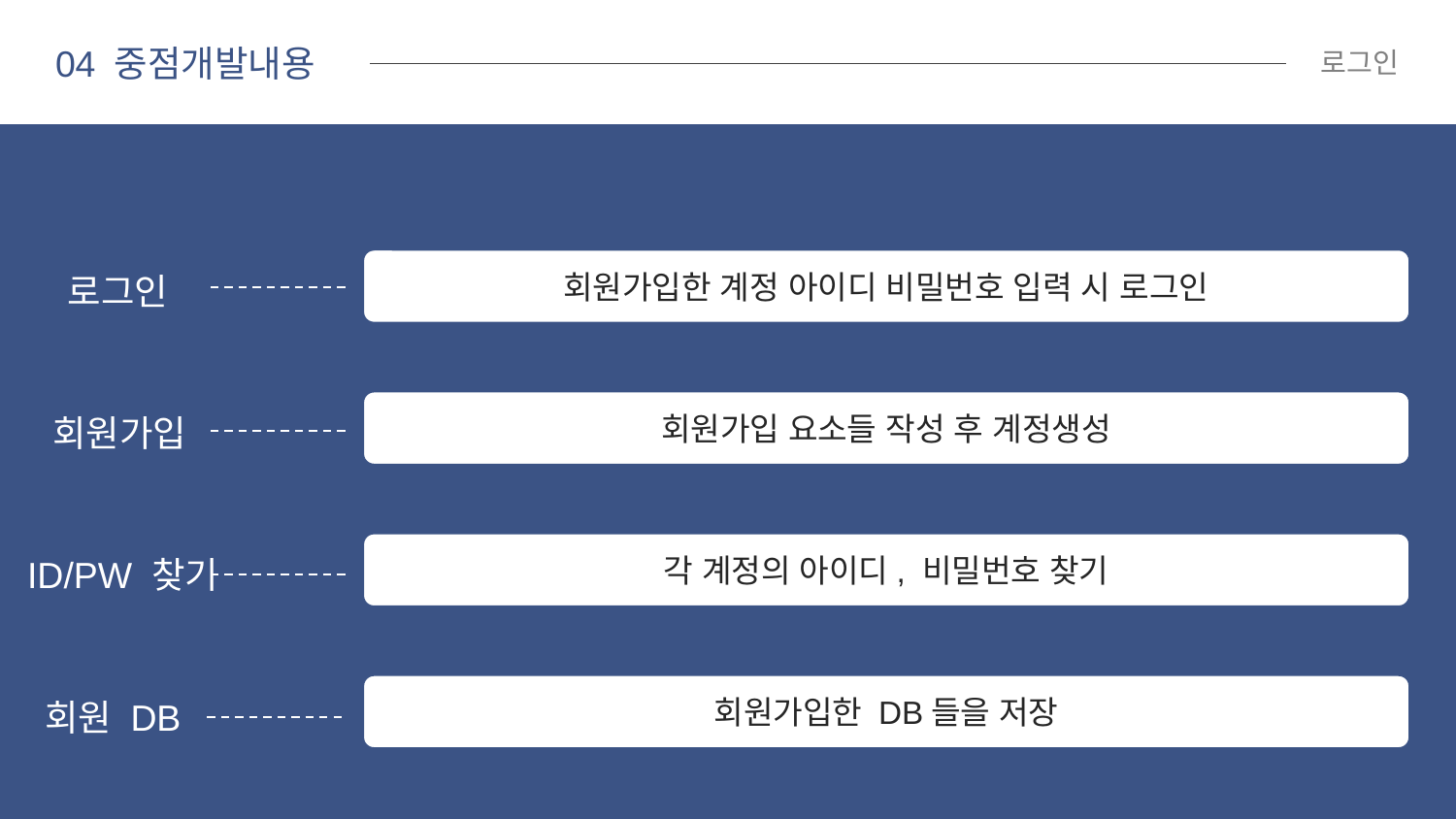

04 중점개발내용
   로그인

회원가입한 계정 아이디 비밀번호 입력 시 로그인
로그인
회원가입 요소들 작성 후 계정생성
회원가입
각 계정의 아이디, 비밀번호 찾기
ID/PW 찾기
회원가입한 DB들을 저장
회원 DB